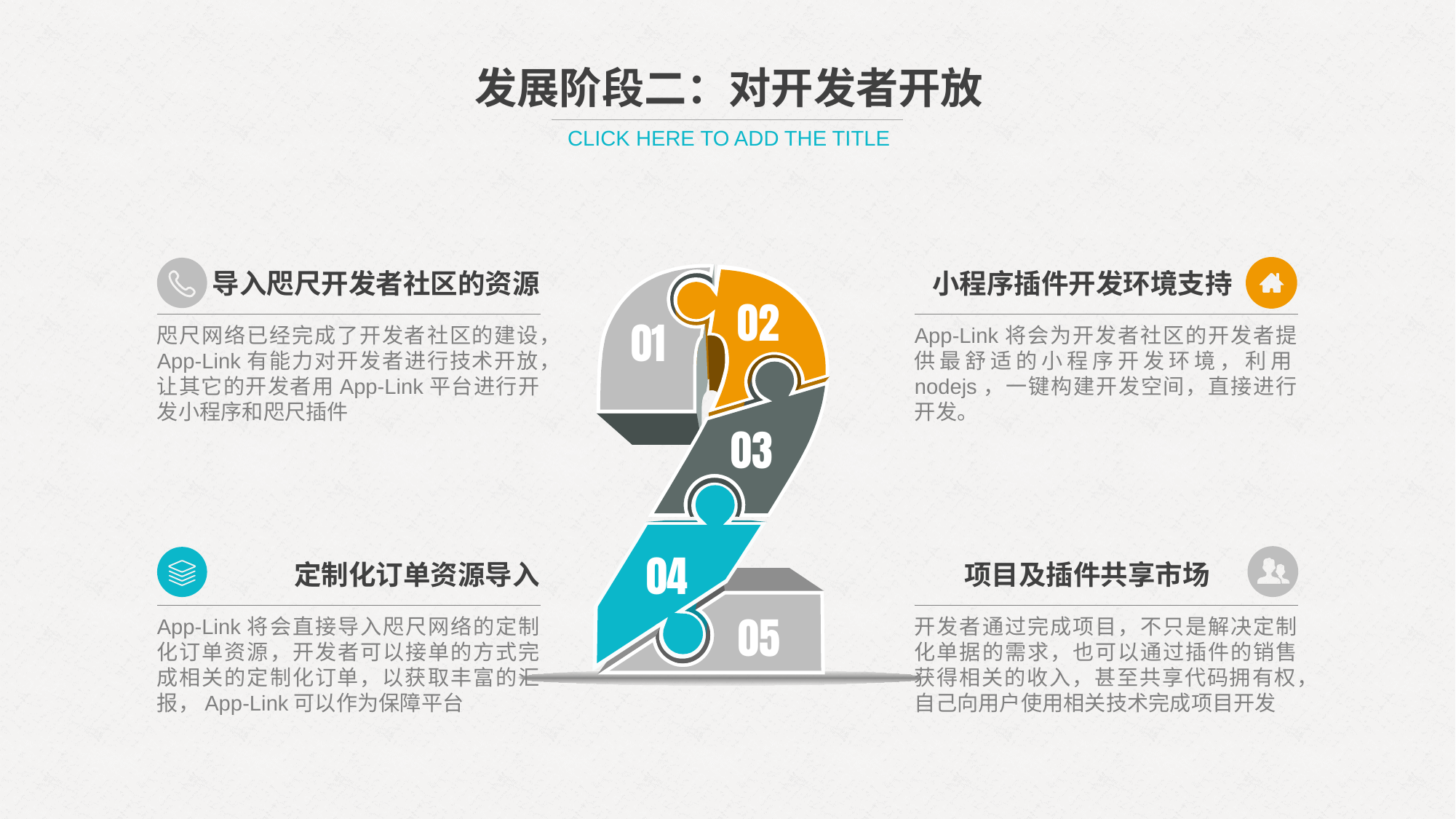

发展阶段二：对开发者开放
CLICK HERE TO ADD THE TITLE

02
01
03
04
05

导入咫尺开发者社区的资源
小程序插件开发环境支持
咫尺网络已经完成了开发者社区的建设，App-Link有能力对开发者进行技术开放，让其它的开发者用App-Link平台进行开发小程序和咫尺插件
App-Link将会为开发者社区的开发者提供最舒适的小程序开发环境，利用nodejs，一键构建开发空间，直接进行开发。

定制化订单资源导入
项目及插件共享市场
App-Link将会直接导入咫尺网络的定制化订单资源，开发者可以接单的方式完成相关的定制化订单，以获取丰富的汇报，App-Link可以作为保障平台
开发者通过完成项目，不只是解决定制化单据的需求，也可以通过插件的销售获得相关的收入，甚至共享代码拥有权，自己向用户使用相关技术完成项目开发